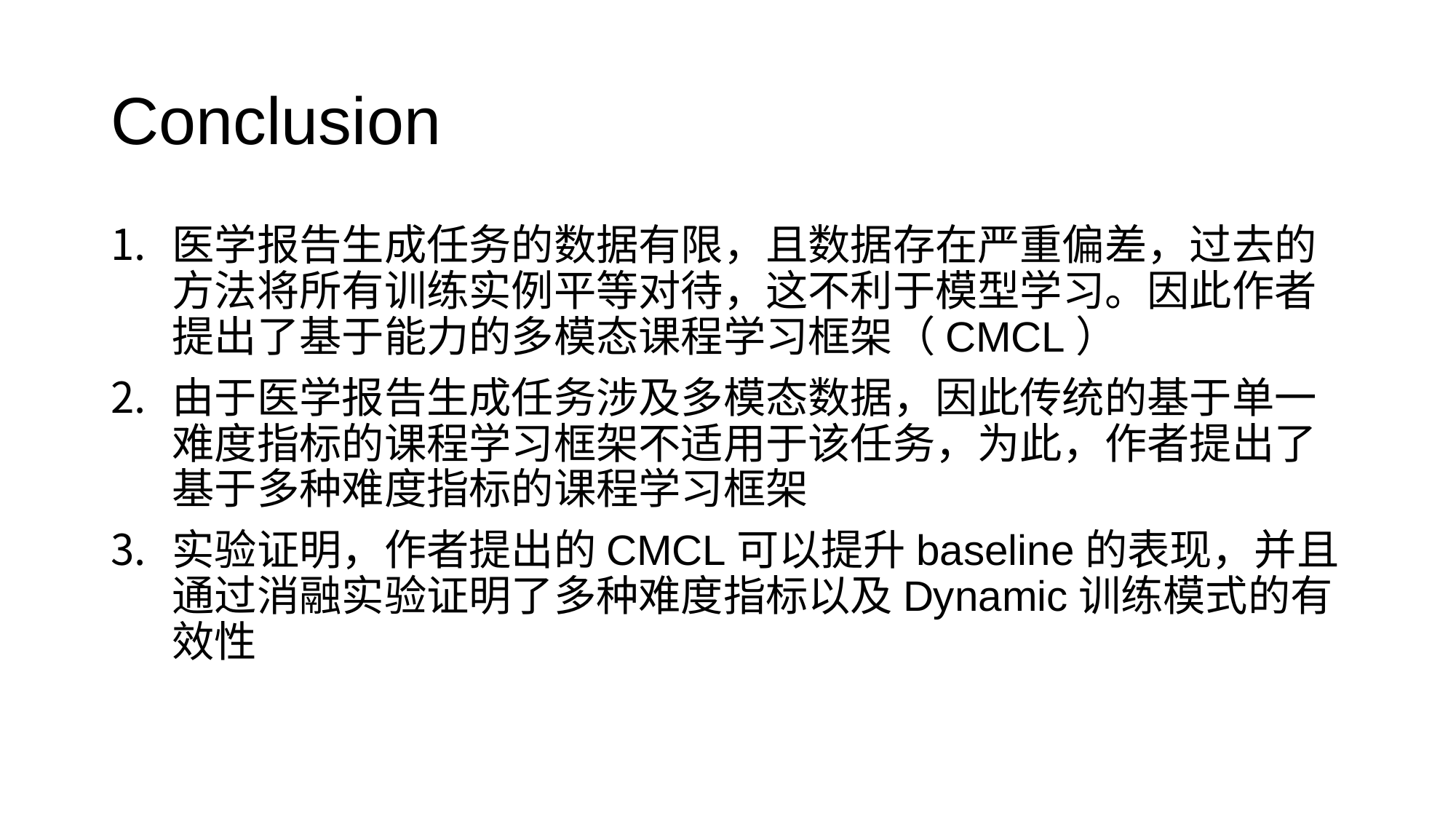

# Conclusion
医学报告生成任务的数据有限，且数据存在严重偏差，过去的方法将所有训练实例平等对待，这不利于模型学习。因此作者提出了基于能力的多模态课程学习框架（CMCL）
由于医学报告生成任务涉及多模态数据，因此传统的基于单一难度指标的课程学习框架不适用于该任务，为此，作者提出了基于多种难度指标的课程学习框架
实验证明，作者提出的CMCL可以提升baseline的表现，并且通过消融实验证明了多种难度指标以及Dynamic训练模式的有效性